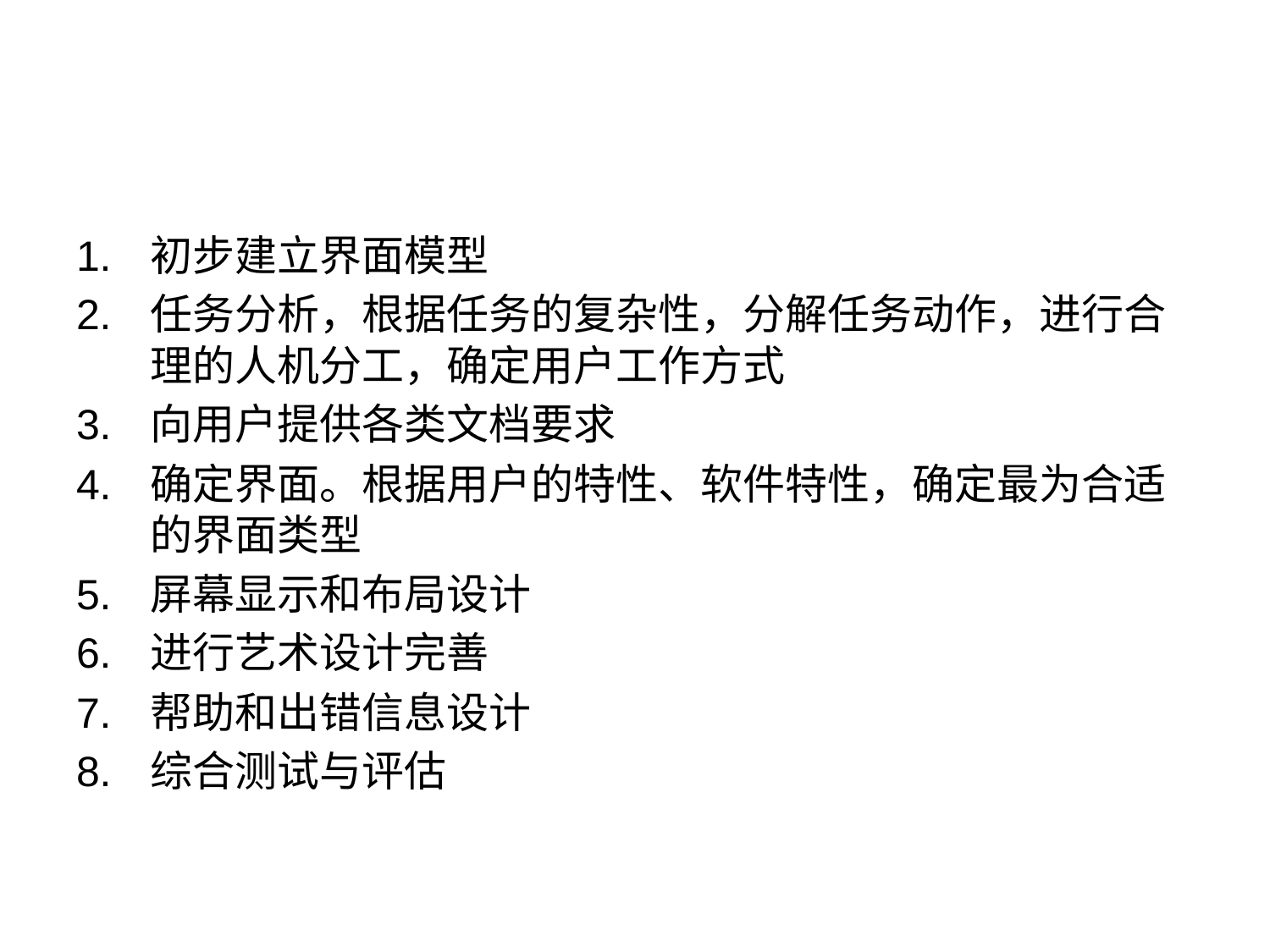

#
初步建立界面模型
任务分析，根据任务的复杂性，分解任务动作，进行合理的人机分工，确定用户工作方式
向用户提供各类文档要求
确定界面。根据用户的特性、软件特性，确定最为合适的界面类型
屏幕显示和布局设计
进行艺术设计完善
帮助和出错信息设计
综合测试与评估